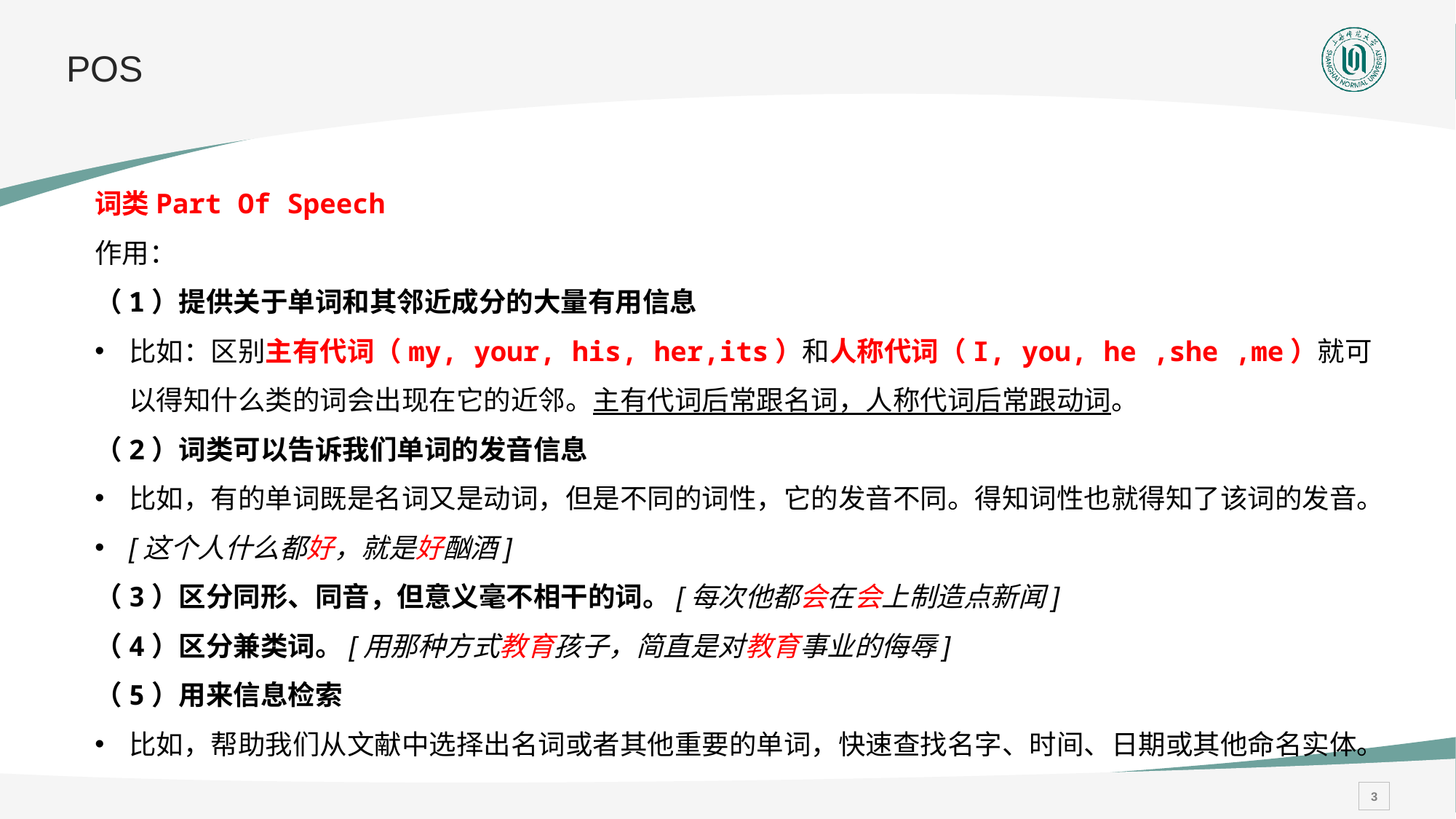

# POS
词类Part Of Speech
作用：
（1）提供关于单词和其邻近成分的大量有用信息
比如：区别主有代词（my, your, his, her,its）和人称代词（I, you, he ,she ,me）就可以得知什么类的词会出现在它的近邻。主有代词后常跟名词，人称代词后常跟动词。
（2）词类可以告诉我们单词的发音信息
比如，有的单词既是名词又是动词，但是不同的词性，它的发音不同。得知词性也就得知了该词的发音。
[这个人什么都好，就是好酗酒]
（3）区分同形、同音，但意义毫不相干的词。[每次他都会在会上制造点新闻]
（4）区分兼类词。[用那种方式教育孩子，简直是对教育事业的侮辱]
（5）用来信息检索
比如，帮助我们从文献中选择出名词或者其他重要的单词，快速查找名字、时间、日期或其他命名实体。